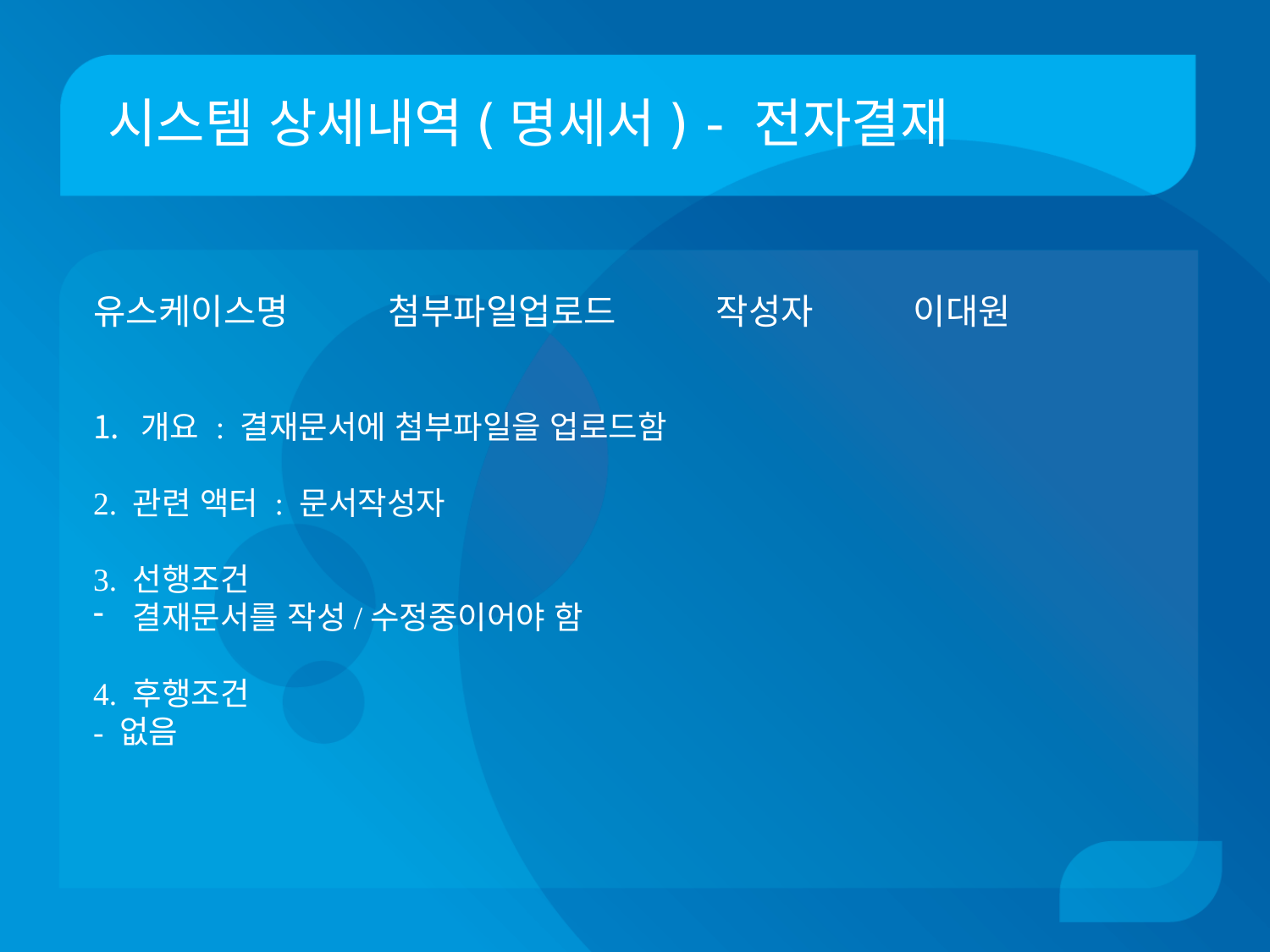

# 시스템 상세내역(명세서) - 전자결재
유스케이스명          첨부파일업로드          작성자          이대원
개요 : 결재문서에 첨부파일을 업로드함

2. 관련 액터 : 문서작성자

3. 선행조건
결재문서를 작성/수정중이어야 함

4. 후행조건
- 없음